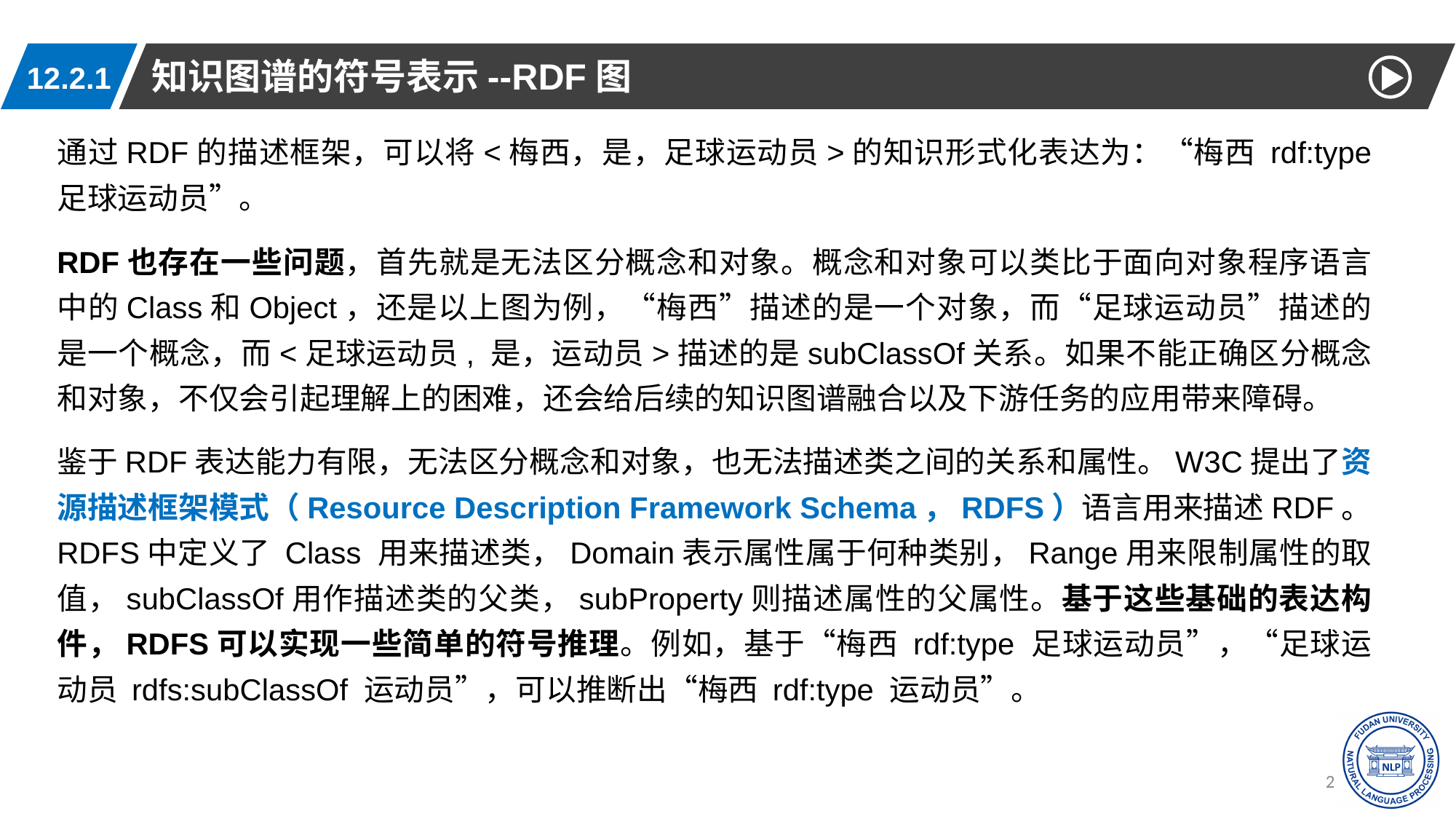

知识图谱的符号表示--RDF图
12.2.1

通过RDF的描述框架，可以将<梅西，是，足球运动员>的知识形式化表达为：“梅西 rdf:type 足球运动员”。
RDF也存在一些问题，首先就是无法区分概念和对象。概念和对象可以类比于面向对象程序语言中的Class和Object，还是以上图为例，“梅西”描述的是一个对象，而“足球运动员”描述的是一个概念，而<足球运动员, 是，运动员>描述的是subClassOf关系。如果不能正确区分概念和对象，不仅会引起理解上的困难，还会给后续的知识图谱融合以及下游任务的应用带来障碍。
鉴于RDF表达能力有限，无法区分概念和对象，也无法描述类之间的关系和属性。W3C提出了资源描述框架模式（Resource Description Framework Schema，RDFS）语言用来描述RDF。RDFS中定义了 Class 用来描述类，Domain表示属性属于何种类别，Range用来限制属性的取值，subClassOf用作描述类的父类，subProperty则描述属性的父属性。基于这些基础的表达构件，RDFS可以实现一些简单的符号推理。例如，基于“梅西 rdf:type 足球运动员”，“足球运动员 rdfs:subClassOf 运动员”，可以推断出“梅西 rdf:type 运动员”。
20